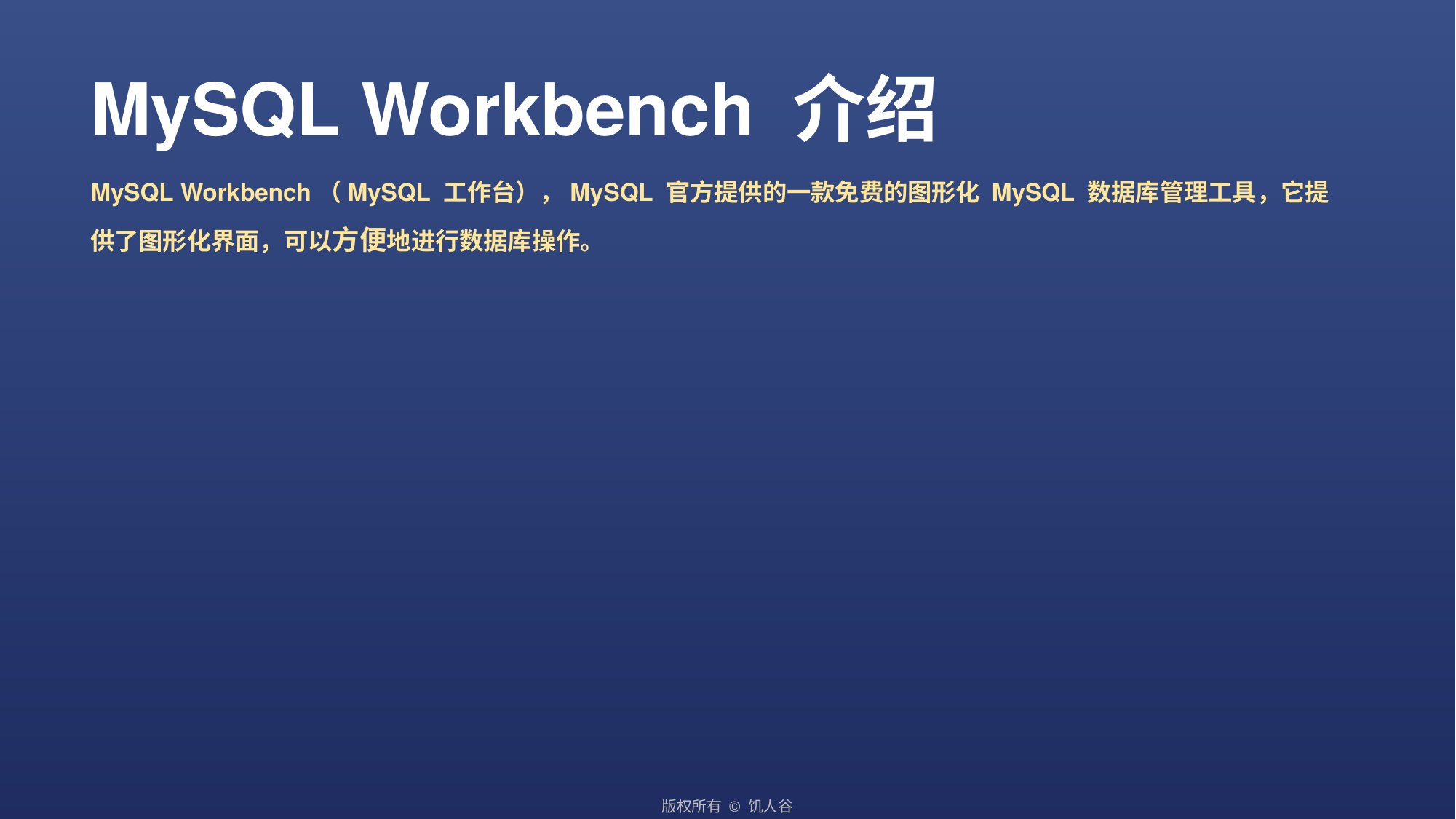

MySQL Workbench 介绍
MySQL Workbench（MySQL 工作台），MySQL 官方提供的一款免费的图形化 MySQL 数据库管理工具，它提供了图形化界面，可以方便地进行数据库操作。